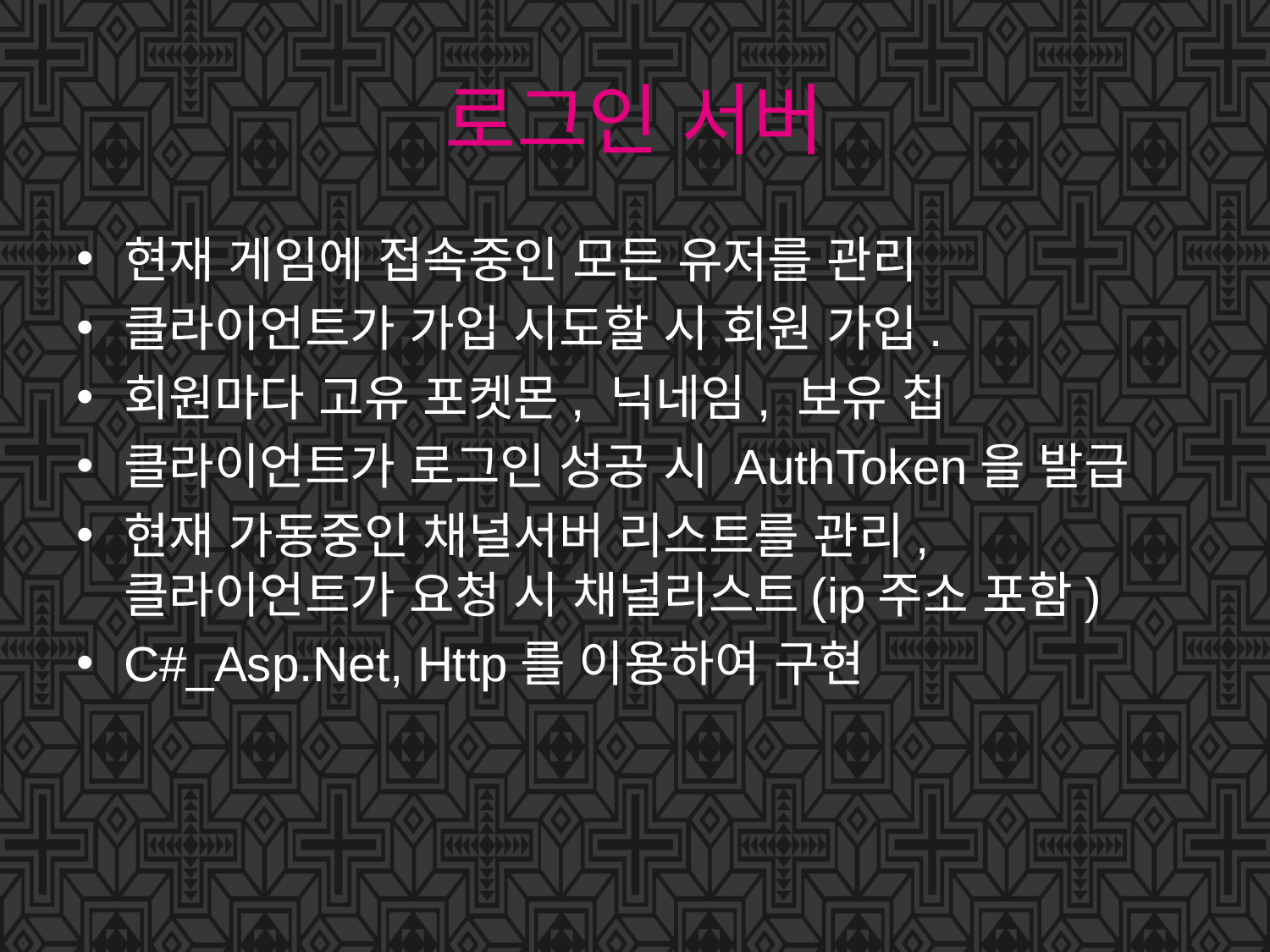

# 로그인 서버
현재 게임에 접속중인 모든 유저를 관리
클라이언트가 가입 시도할 시 회원 가입.
회원마다 고유 포켓몬, 닉네임, 보유 칩
클라이언트가 로그인 성공 시 AuthToken을 발급
현재 가동중인 채널서버 리스트를 관리, 클라이언트가 요청 시 채널리스트(ip주소 포함)
C#_Asp.Net, Http를 이용하여 구현